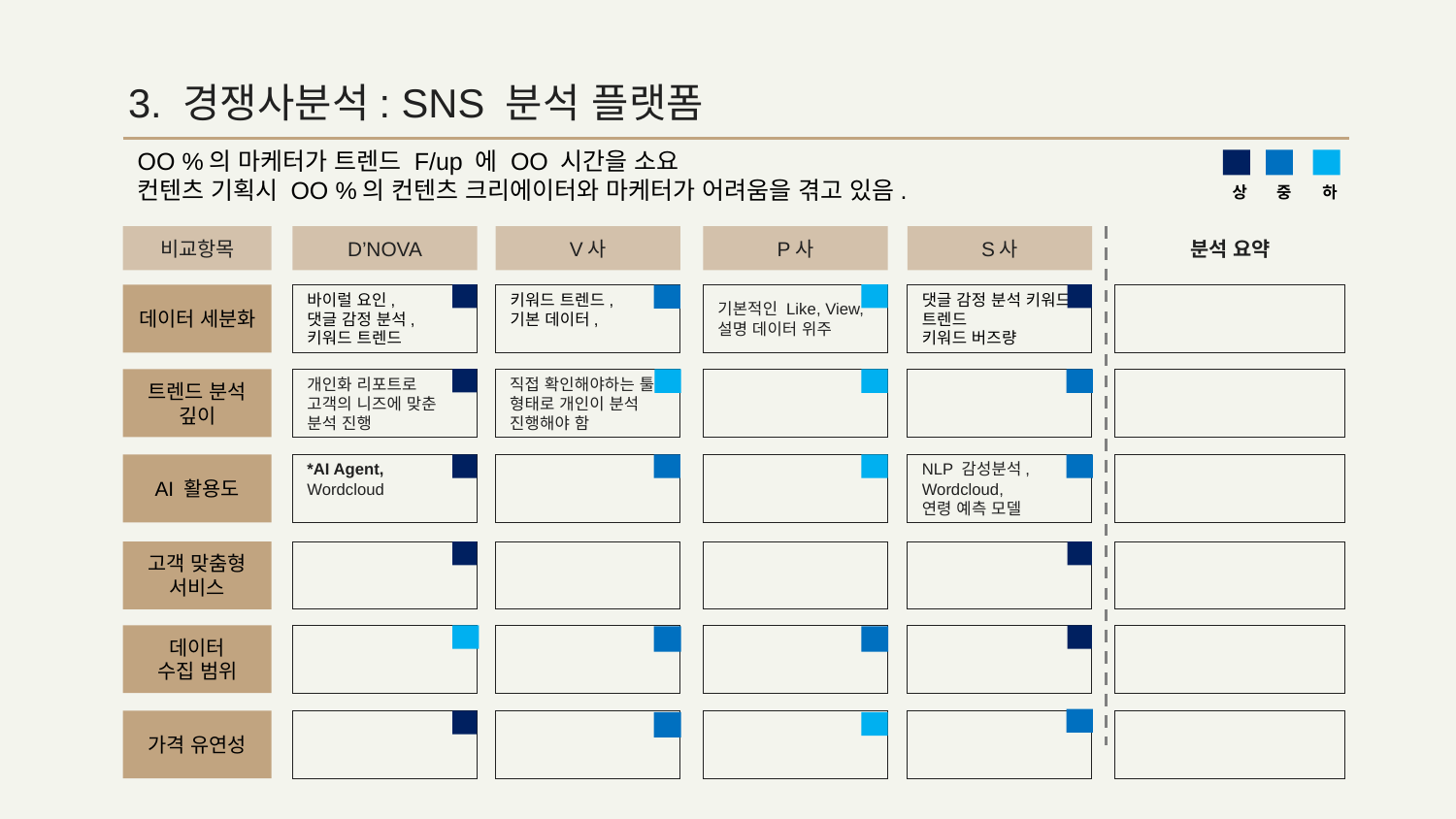

# 3. 경쟁사분석: SNS 분석 플랫폼
OO %의 마케터가 트렌드 F/up 에 OO 시간을 소요
컨텐츠 기획시 OO %의 컨텐츠 크리에이터와 마케터가 어려움을 겪고 있음.

상
중
하
비교항목
D’NOVA
V사
P사
S사
분석 요약

데이터 세분화
바이럴 요인,
댓글 감정 분석, 키워드 트렌드
키워드 트렌드,
기본 데이터,

기본적인 Like, View, 설명 데이터 위주
댓글 감정 분석 키워드 트렌드
키워드 버즈량

개인화 리포트로 고객의 니즈에 맞춘 분석 진행
직접 확인해야하는 툴 형태로 개인이 분석 진행해야 함

트렌드 분석 깊이

*AI Agent,
Wordcloud

NLP 감성분석,
Wordcloud,
연령 예측 모델

AI 활용도

고객 맞춤형 서비스

데이터
수집 범위

가격 유연성